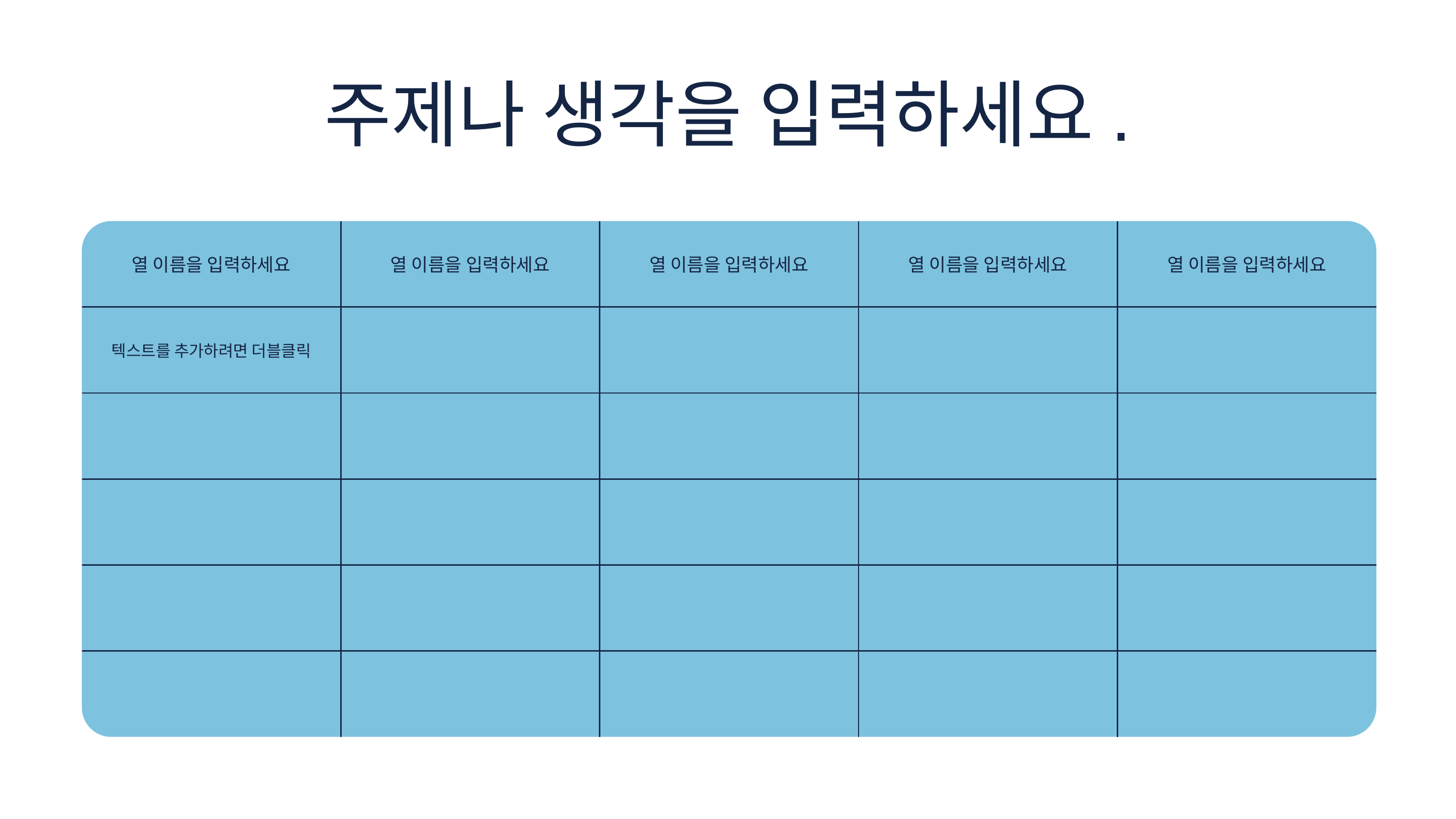

주제나 생각을 입력하세요.

| 열 이름을 입력하세요 | 열 이름을 입력하세요 | 열 이름을 입력하세요 | 열 이름을 입력하세요 | 열 이름을 입력하세요 |
| --- | --- | --- | --- | --- |
| 텍스트를 추가하려면 더블클릭 |  |  |  |  |
|  |  |  |  |  |
|  |  |  |  |  |
|  |  |  |  |  |
|  |  |  |  |  |